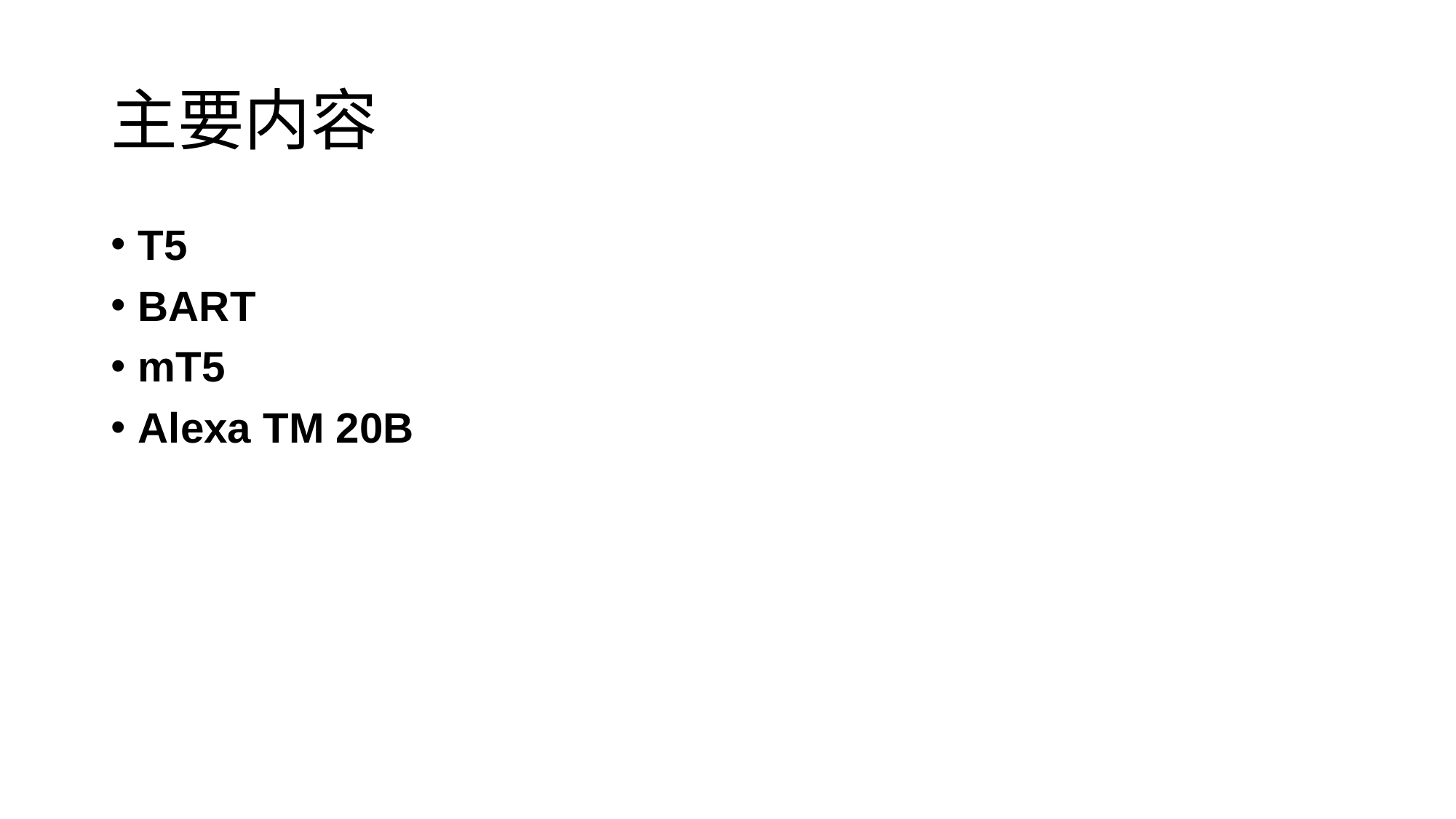

# 主要内容
T5
BART
mT5
Alexa TM 20B